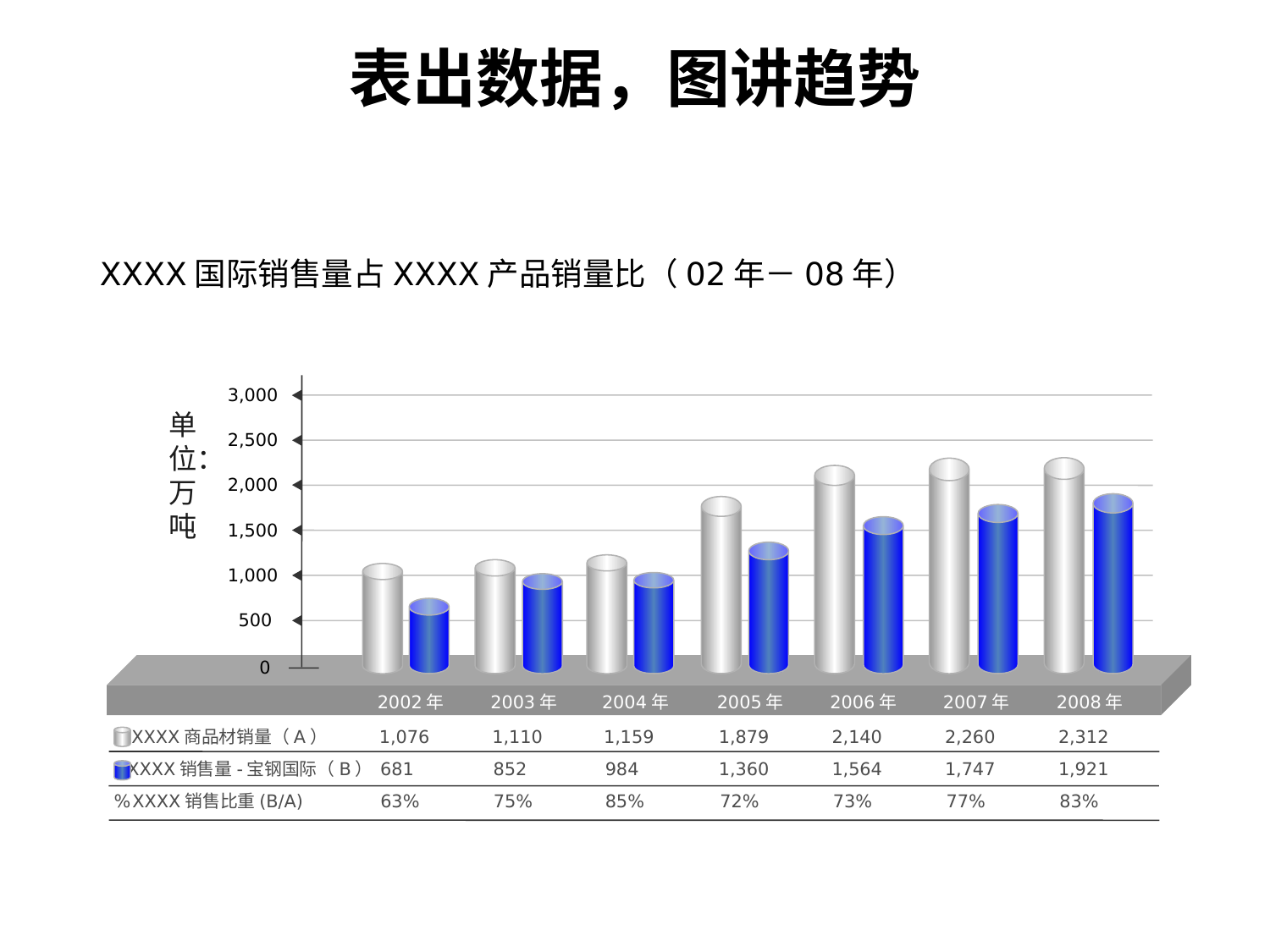

# 表出数据，图讲趋势
XXXX国际销售量占XXXX产品销量比（02年－08年）

3,000
2,500
2,000
1,500
1,000
500
0

单位：万吨

2002年
2003年
2004年
2005年
2006年
2007年
2008年
XXXX商品材销量（A）

1,076
1,110
1,159
1,879
2,140
2,260
2,312

XXXX销售量-宝钢国际（B）

681
852
984
1,360
1,564
1,747
1,921
%
XXXX销售比重(B/A)
63%
75%
85%
72%
73%
77%
83%